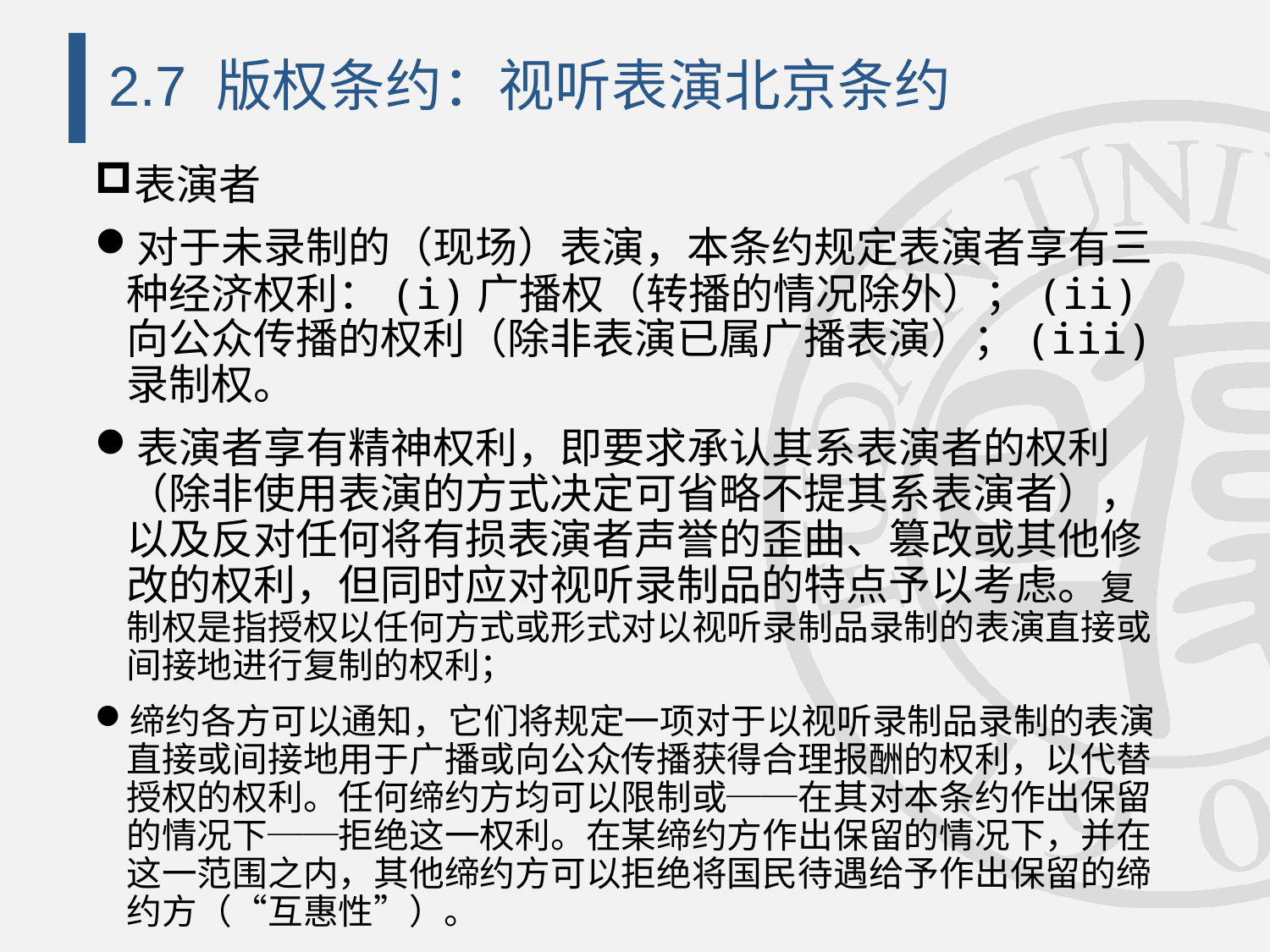

# 2.7 版权条约：视听表演北京条约
表演者
对于未录制的（现场）表演，本条约规定表演者享有三种经济权利：(i)广播权（转播的情况除外）；(ii)向公众传播的权利（除非表演已属广播表演）；(iii)录制权。
表演者享有精神权利，即要求承认其系表演者的权利（除非使用表演的方式决定可省略不提其系表演者），以及反对任何将有损表演者声誉的歪曲、篡改或其他修改的权利，但同时应对视听录制品的特点予以考虑。复制权是指授权以任何方式或形式对以视听录制品录制的表演直接或间接地进行复制的权利；
缔约各方可以通知，它们将规定一项对于以视听录制品录制的表演直接或间接地用于广播或向公众传播获得合理报酬的权利，以代替授权的权利。任何缔约方均可以限制或──在其对本条约作出保留的情况下──拒绝这一权利。在某缔约方作出保留的情况下，并在这一范围之内，其他缔约方可以拒绝将国民待遇给予作出保留的缔约方（“互惠性”）。